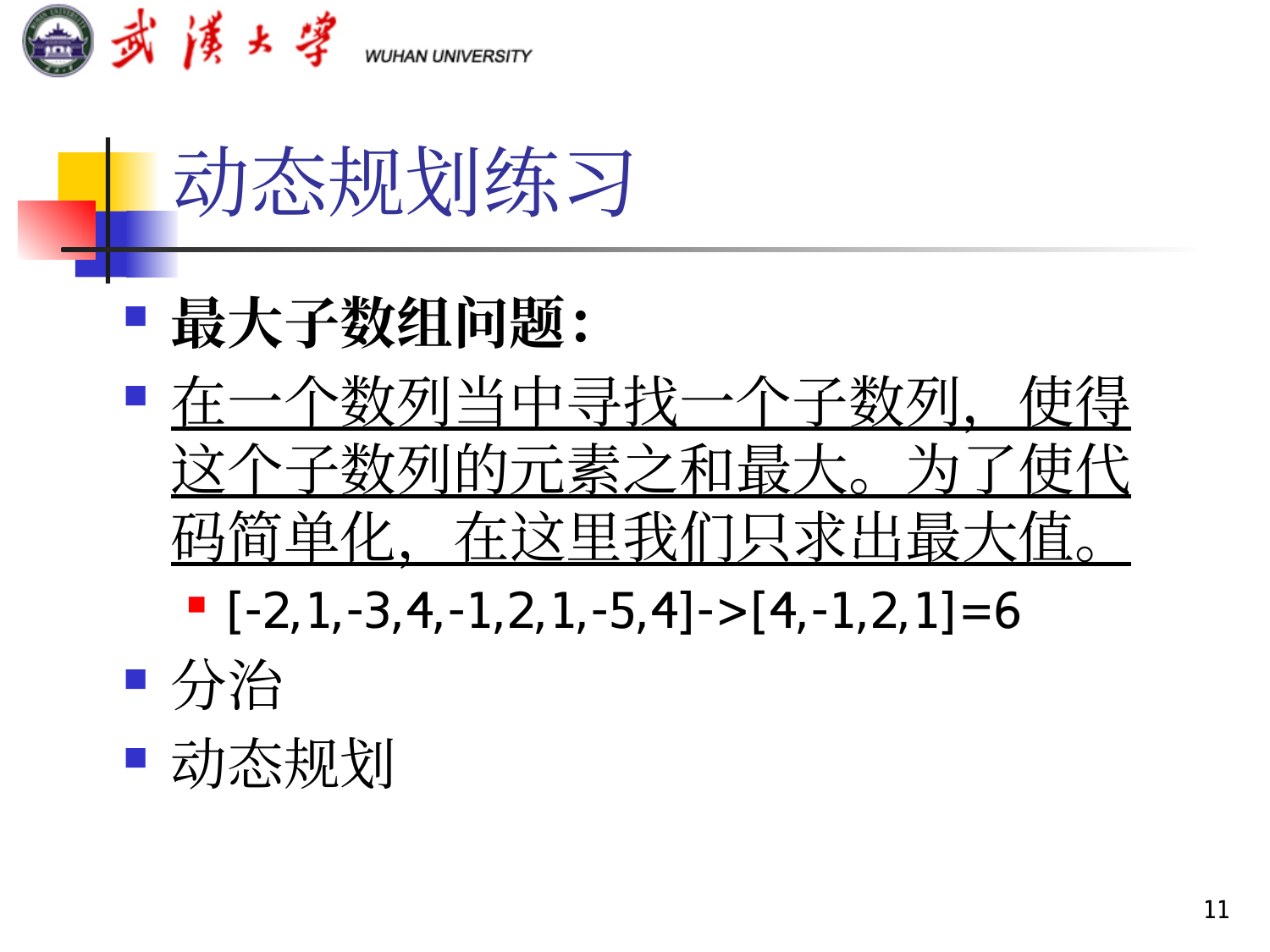

# 动态规划练习
最大子数组问题：
在一个数列当中寻找一个子数列，使得这个子数列的元素之和最大。为了使代码简单化，在这里我们只求出最大值。
[-2,1,-3,4,-1,2,1,-5,4]->[4,-1,2,1]=6
分治
动态规划
11